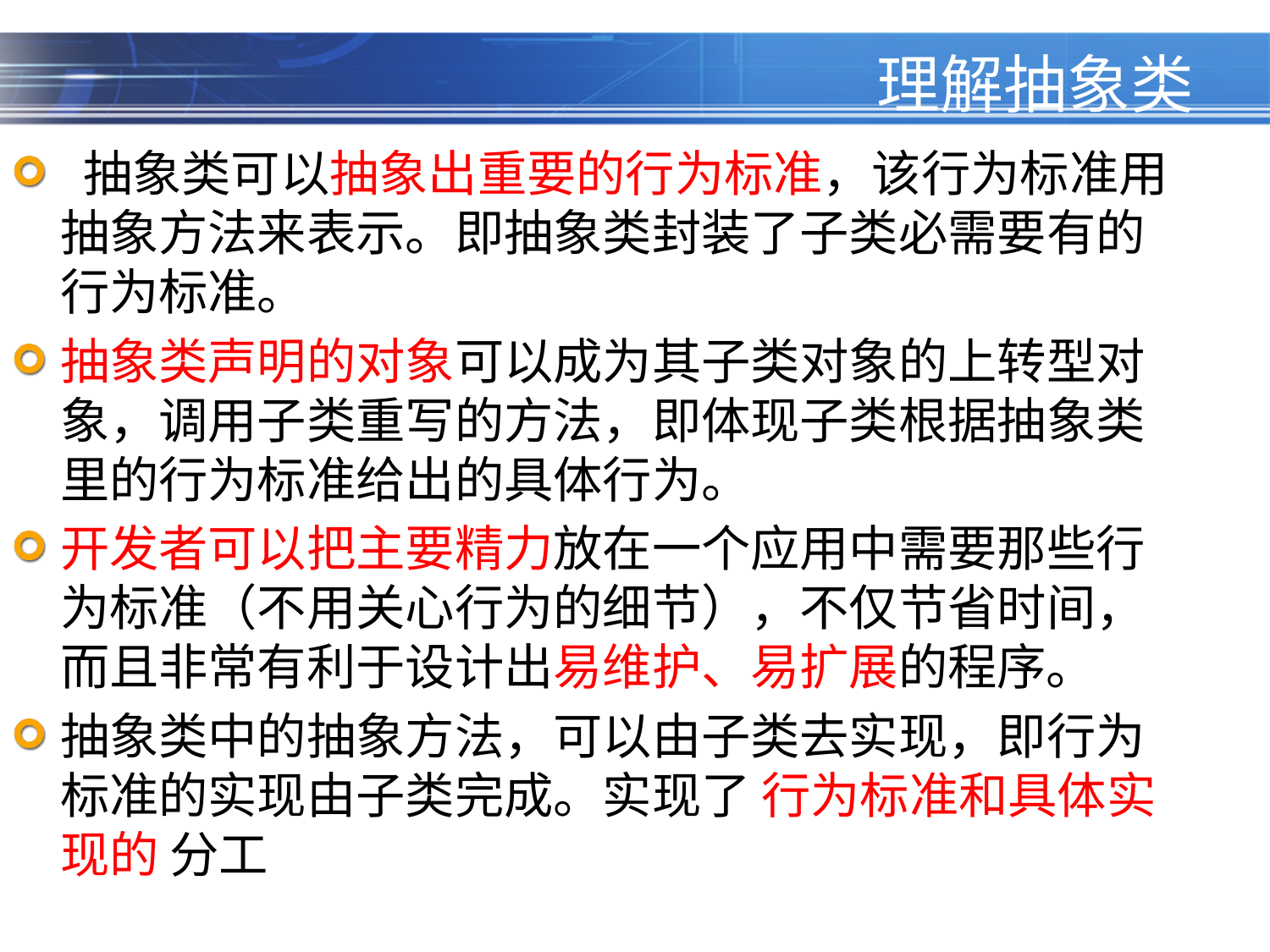

# 理解抽象类
 抽象类可以抽象出重要的行为标准，该行为标准用抽象方法来表示。即抽象类封装了子类必需要有的行为标准。
抽象类声明的对象可以成为其子类对象的上转型对象，调用子类重写的方法，即体现子类根据抽象类里的行为标准给出的具体行为。
开发者可以把主要精力放在一个应用中需要那些行为标准（不用关心行为的细节），不仅节省时间，而且非常有利于设计出易维护、易扩展的程序。
抽象类中的抽象方法，可以由子类去实现，即行为标准的实现由子类完成。实现了 行为标准和具体实现的 分工